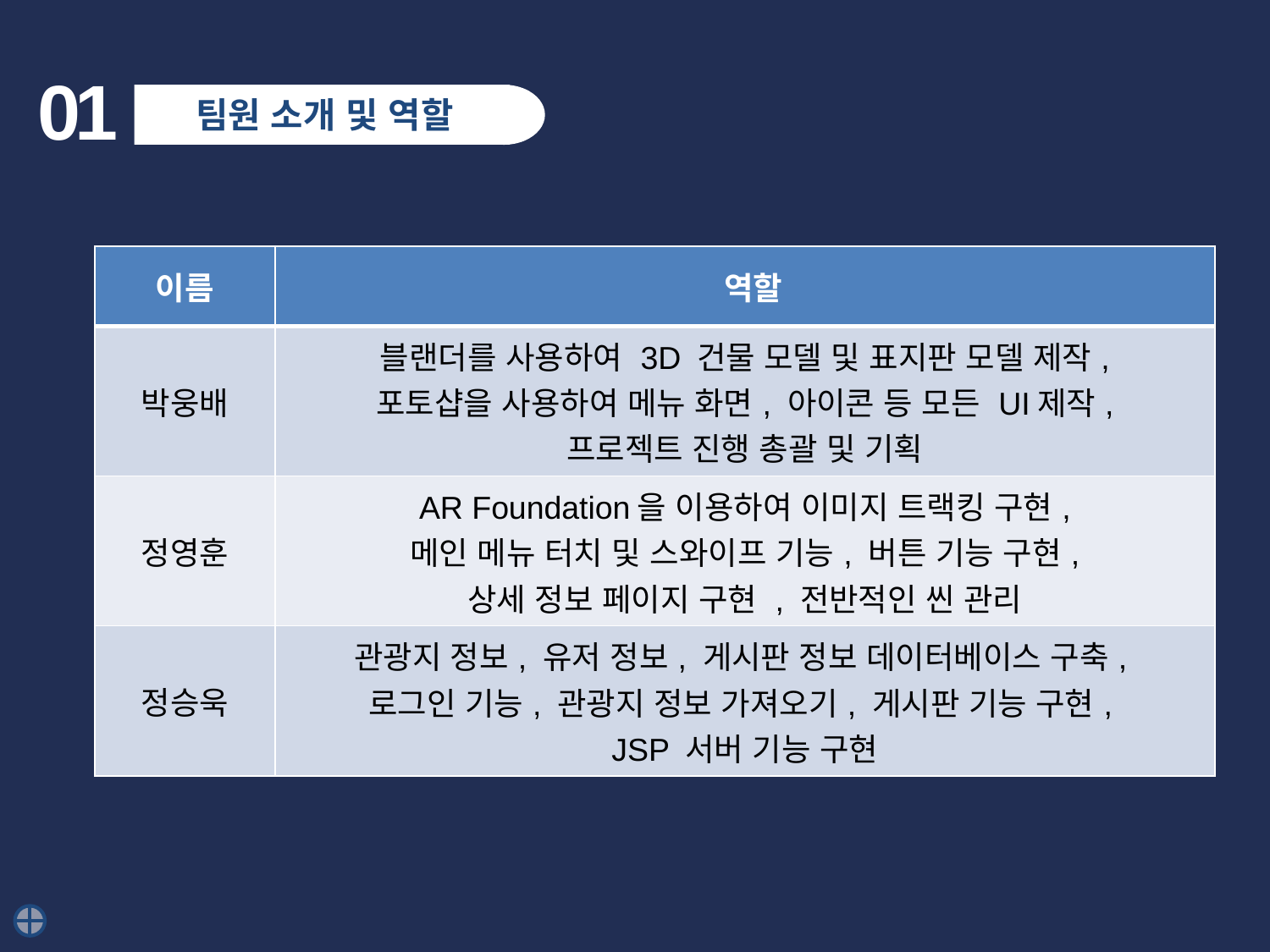

01

팀원 소개 및 역할
| 이름 | 역할 |
| --- | --- |
| 박웅배 | 블랜더를 사용하여 3D 건물 모델 및 표지판 모델 제작, 포토샵을 사용하여 메뉴 화면, 아이콘 등 모든 UI제작, 프로젝트 진행 총괄 및 기획 |
| 정영훈 | AR Foundation을 이용하여 이미지 트랙킹 구현, 메인 메뉴 터치 및 스와이프 기능, 버튼 기능 구현, 상세 정보 페이지 구현 , 전반적인 씬 관리 |
| 정승욱 | 관광지 정보, 유저 정보, 게시판 정보 데이터베이스 구축, 로그인 기능, 관광지 정보 가져오기, 게시판 기능 구현, JSP 서버 기능 구현 |